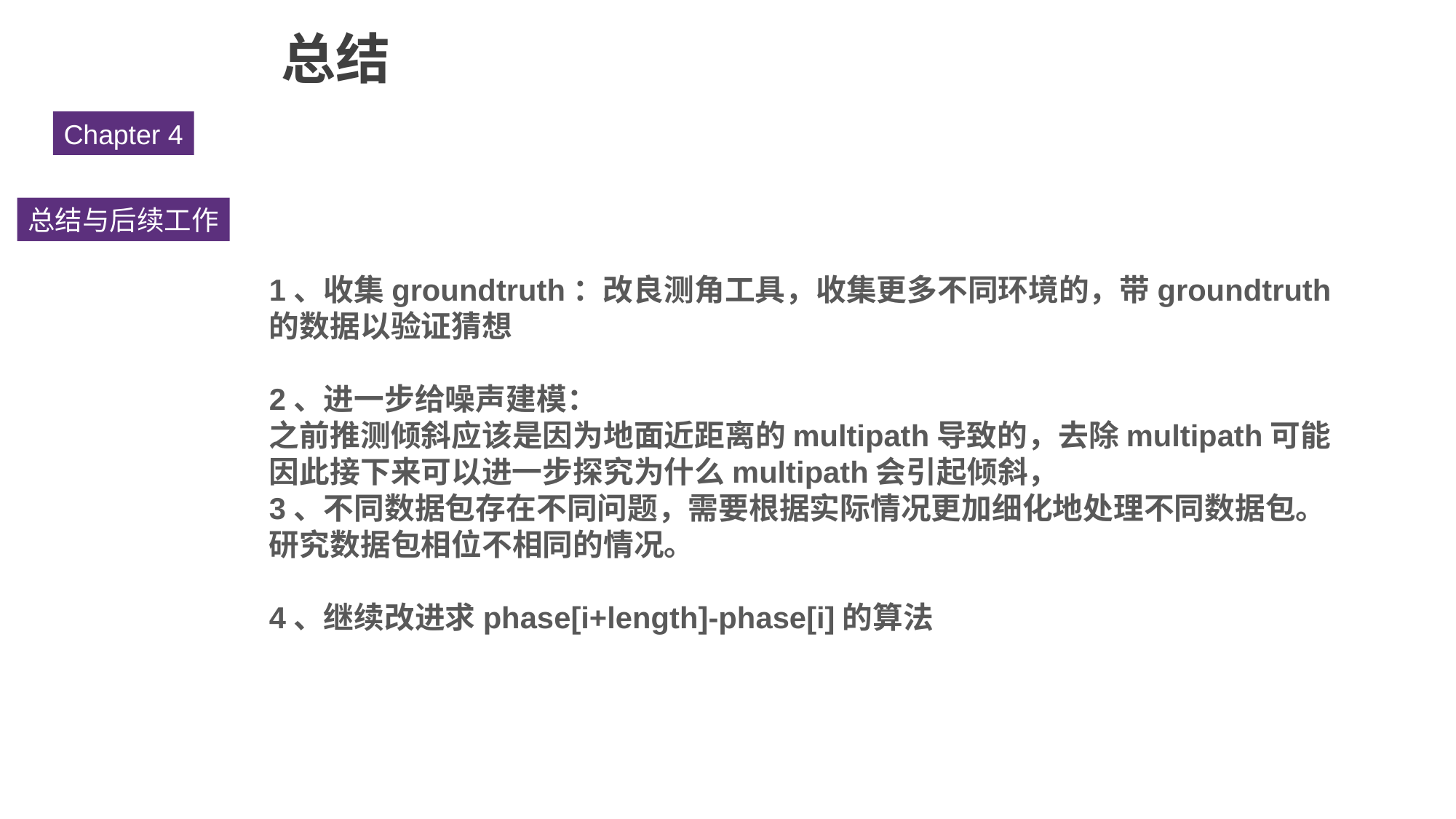

总结
Chapter 4

总结与后续工作
1、收集groundtruth：改良测角工具，收集更多不同环境的，带groundtruth的数据以验证猜想
2、进一步给噪声建模：
之前推测倾斜应该是因为地面近距离的multipath导致的，去除multipath可能因此接下来可以进一步探究为什么multipath会引起倾斜，
3、不同数据包存在不同问题，需要根据实际情况更加细化地处理不同数据包。研究数据包相位不相同的情况。

4、继续改进求phase[i+length]-phase[i]的算法